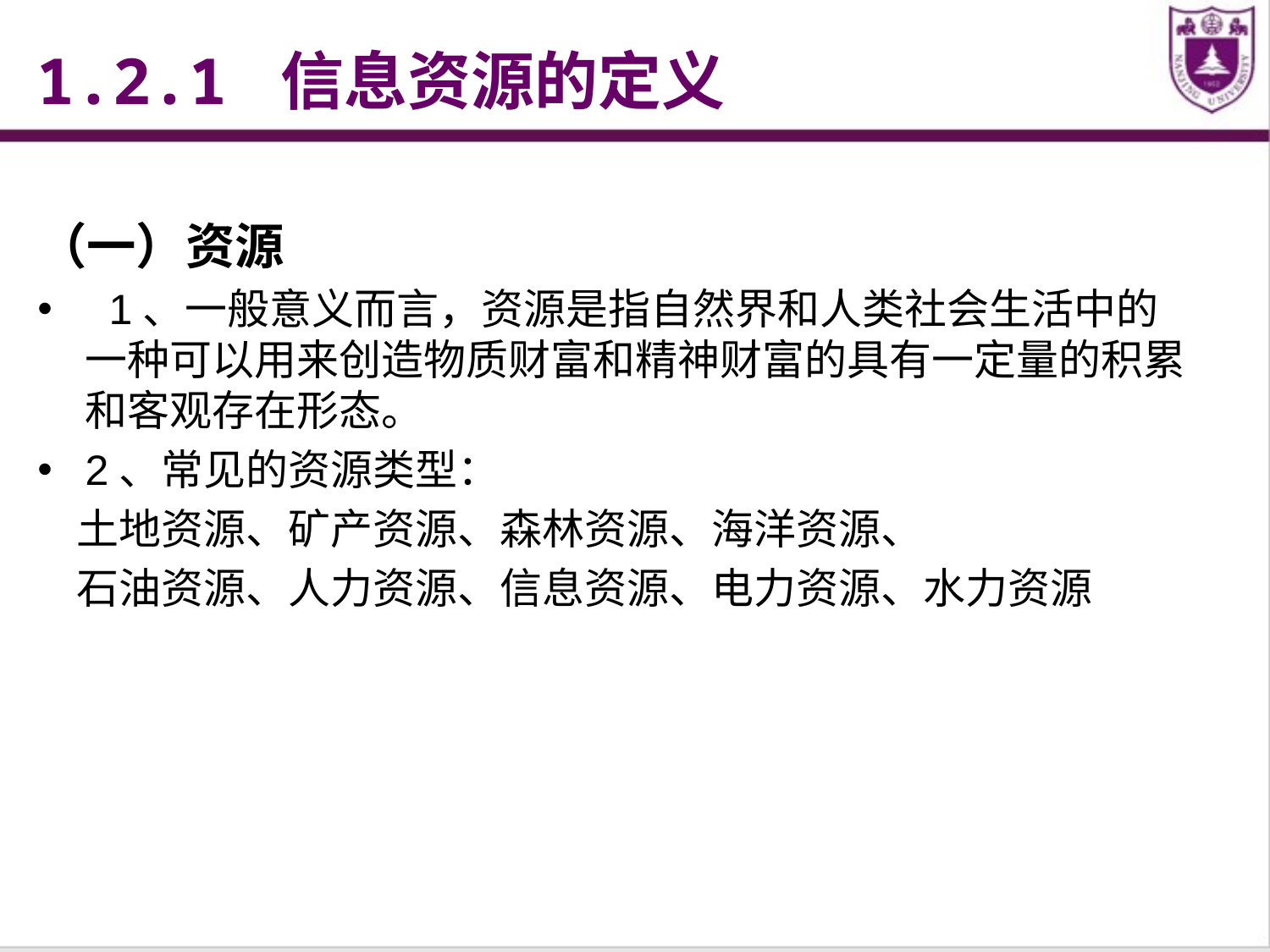

1.2.1 信息资源的定义
（一）资源
  1、一般意义而言，资源是指自然界和人类社会生活中的一种可以用来创造物质财富和精神财富的具有一定量的积累和客观存在形态。
2、常见的资源类型：
   土地资源、矿产资源、森林资源、海洋资源、
   石油资源、人力资源、信息资源、电力资源、水力资源